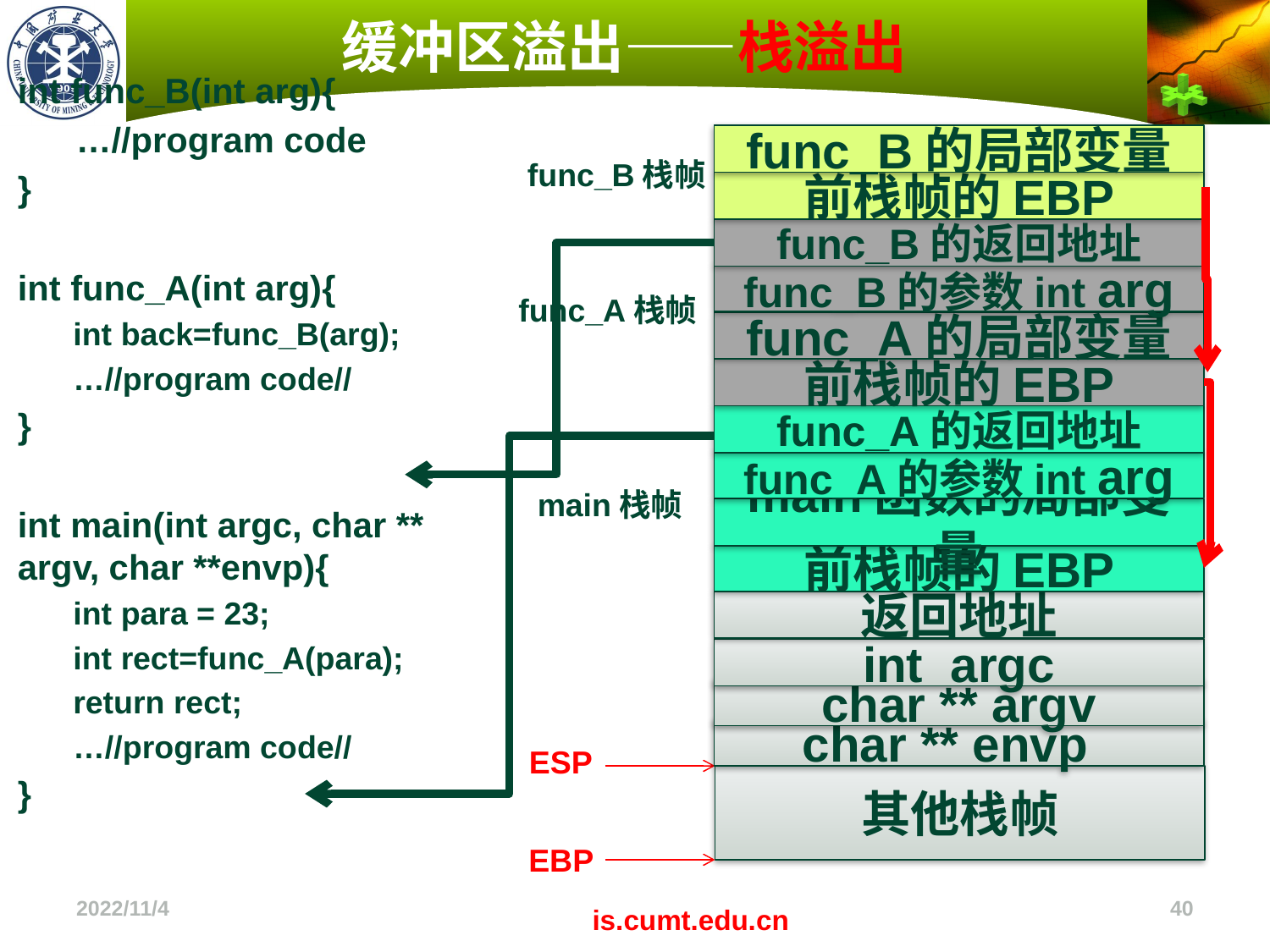

# 缓冲区溢出——栈溢出
int func_B(int arg){
      …//program code
}

int func_A(int arg){
int back=func_B(arg);
…//program code//
}

int main(int argc, char ** argv, char **envp){
int para = 23;
int rect=func_A(para);
return rect;
…//program code//
}

func_B的局部变量
func_B栈帧
前栈帧的EBP
func_B的返回地址
func_B的参数int arg
func_A栈帧
func_A的局部变量
前栈帧的EBP
func_A的返回地址
func_A的参数int arg
main栈帧
main函数的局部变量
前栈帧的EBP
返回地址
int  argc
char ** argv
char ** envp
ESP
其他栈帧
EBP
2022/11/4
40
is.cumt.edu.cn